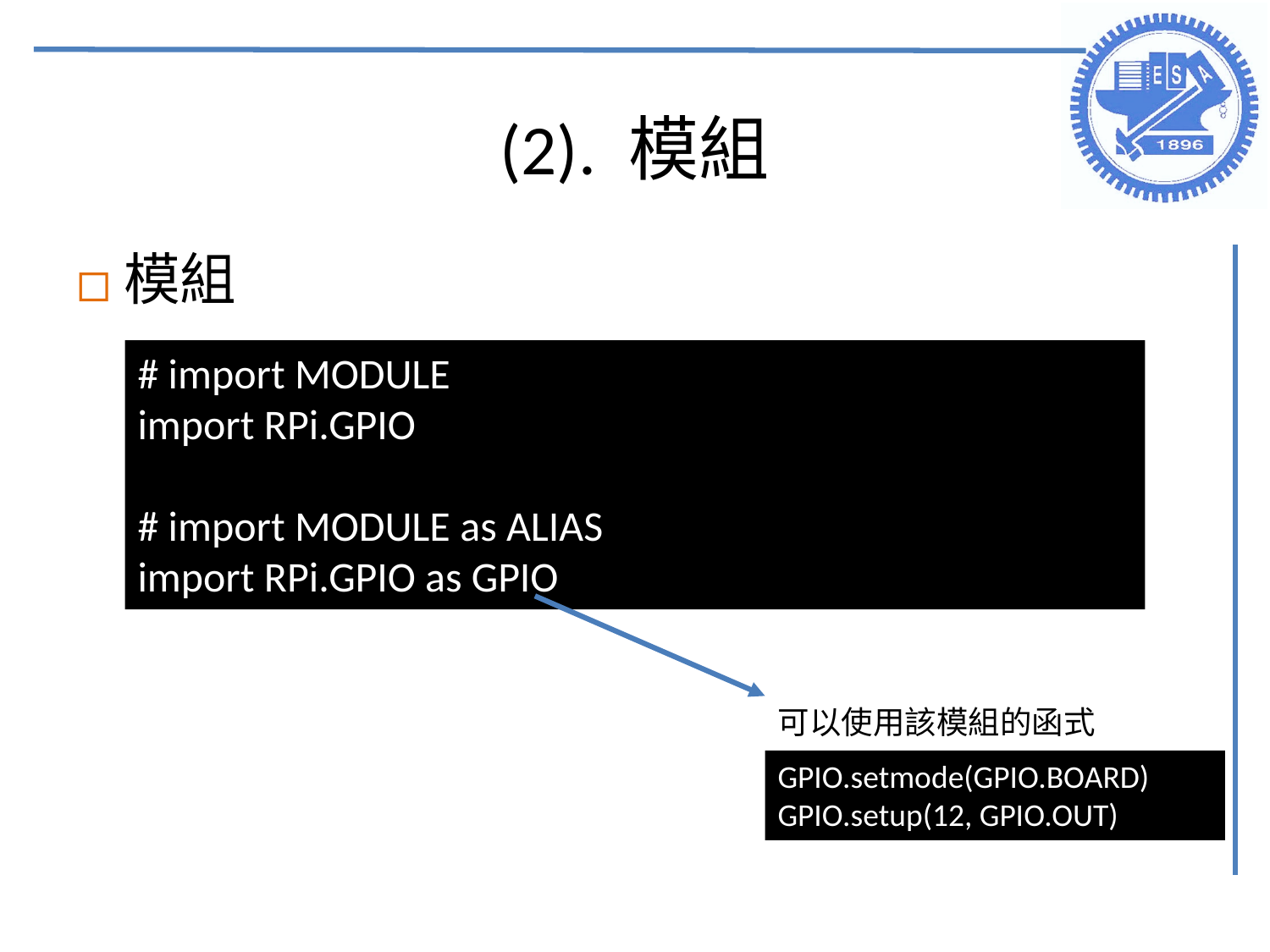

# (2). 模組
模組
# import MODULE
import RPi.GPIO

# import MODULE as ALIAS
import RPi.GPIO as GPIO
可以使用該模組的函式
GPIO.setmode(GPIO.BOARD)
GPIO.setup(12, GPIO.OUT)